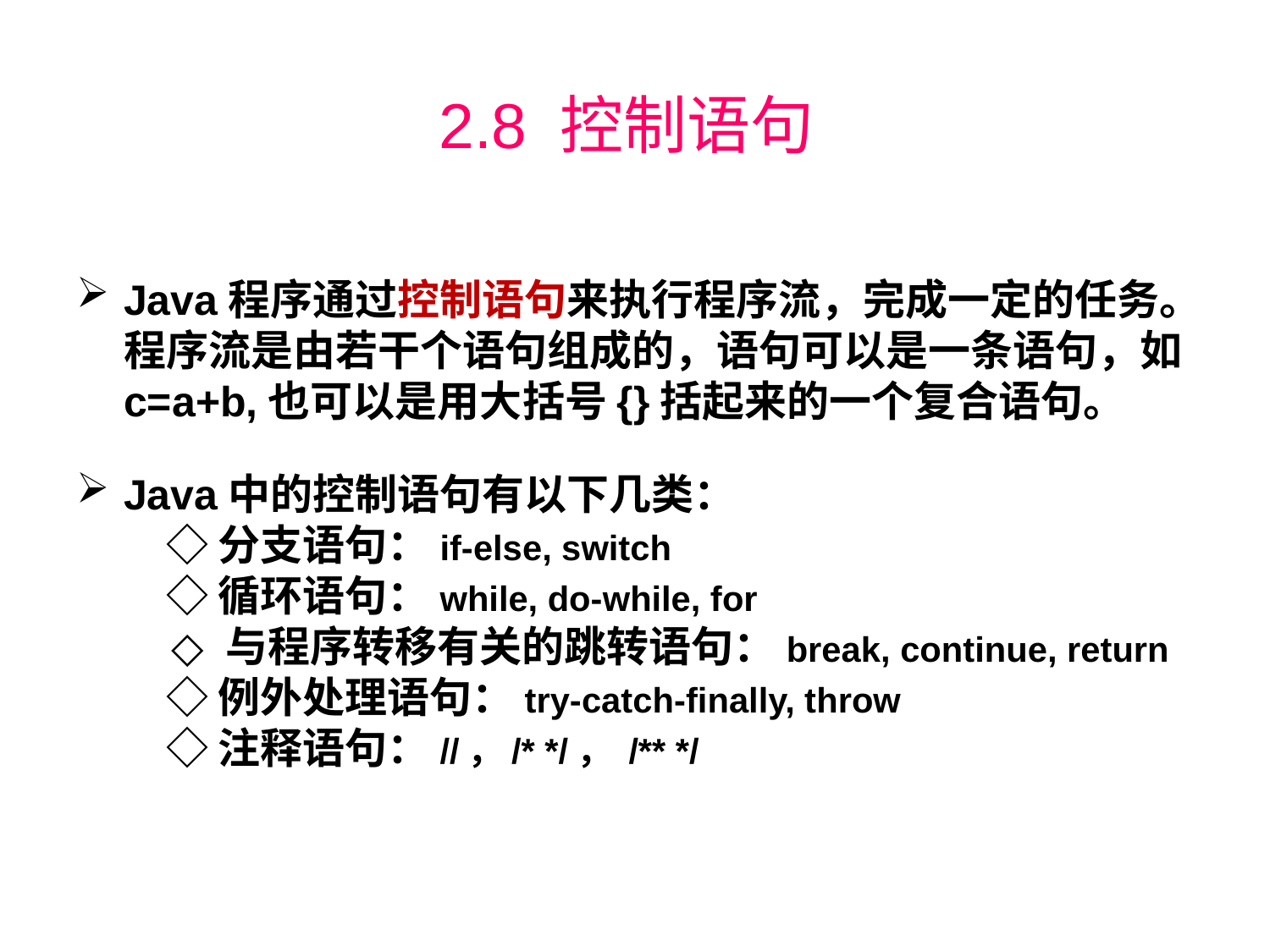

# 2.8 控制语句
Java程序通过控制语句来执行程序流，完成一定的任务。程序流是由若干个语句组成的，语句可以是一条语句，如c=a+b,也可以是用大括号{}括起来的一个复合语句。

Java中的控制语句有以下几类：
　◇ 分支语句：if-else, switch
　◇ 循环语句：while, do-while, for
    ◇ 与程序转移有关的跳转语句：break, continue, return
　◇ 例外处理语句：try-catch-finally, throw
　◇ 注释语句：//，/* */， /** */